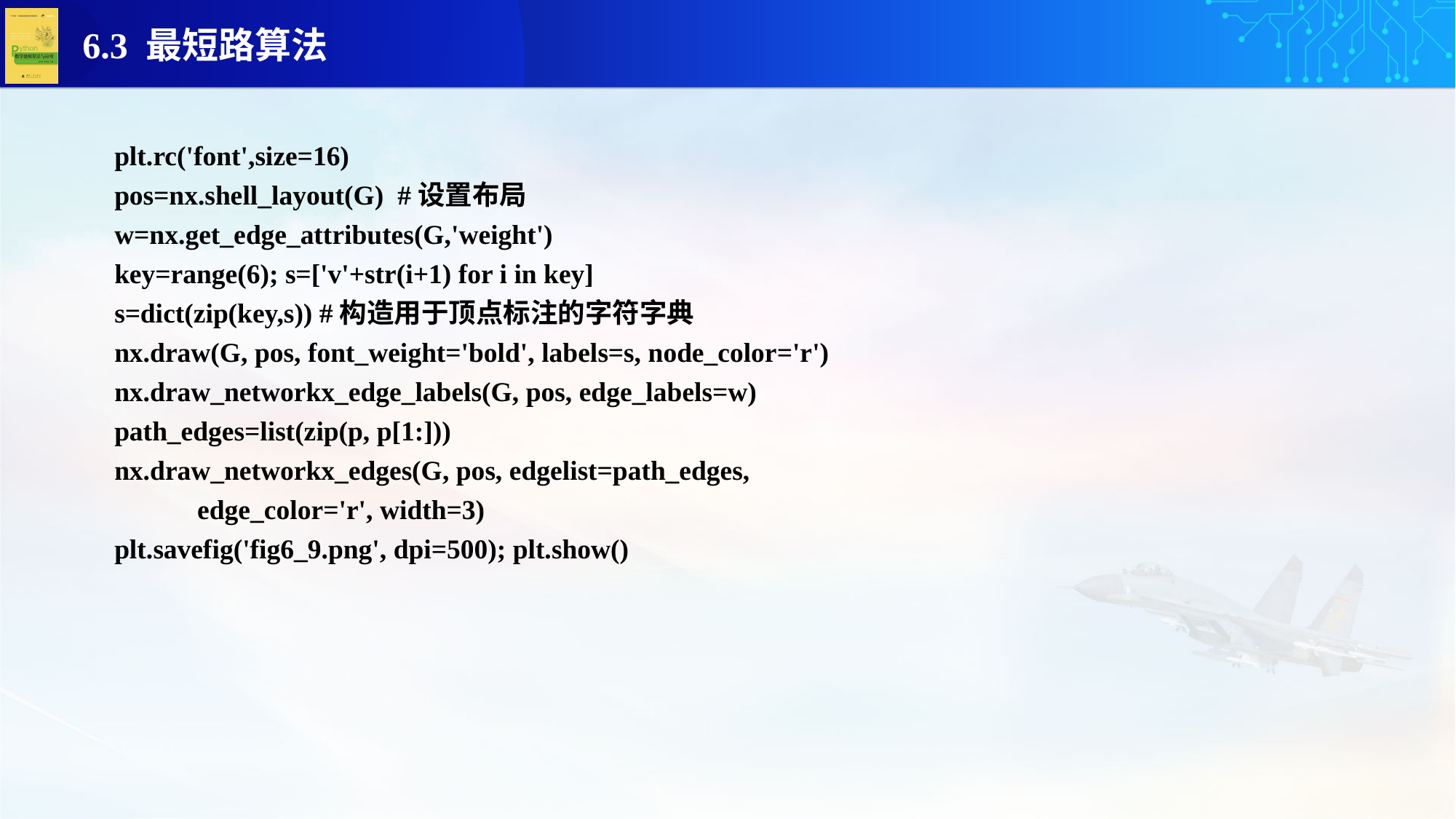

plt.rc('font',size=16)
pos=nx.shell_layout(G)  #设置布局
w=nx.get_edge_attributes(G,'weight')
key=range(6); s=['v'+str(i+1) for i in key]
s=dict(zip(key,s)) #构造用于顶点标注的字符字典
nx.draw(G, pos, font_weight='bold', labels=s, node_color='r')
nx.draw_networkx_edge_labels(G, pos, edge_labels=w)
path_edges=list(zip(p, p[1:]))
nx.draw_networkx_edges(G, pos, edgelist=path_edges,
            edge_color='r', width=3)
plt.savefig('fig6_9.png', dpi=500); plt.show()